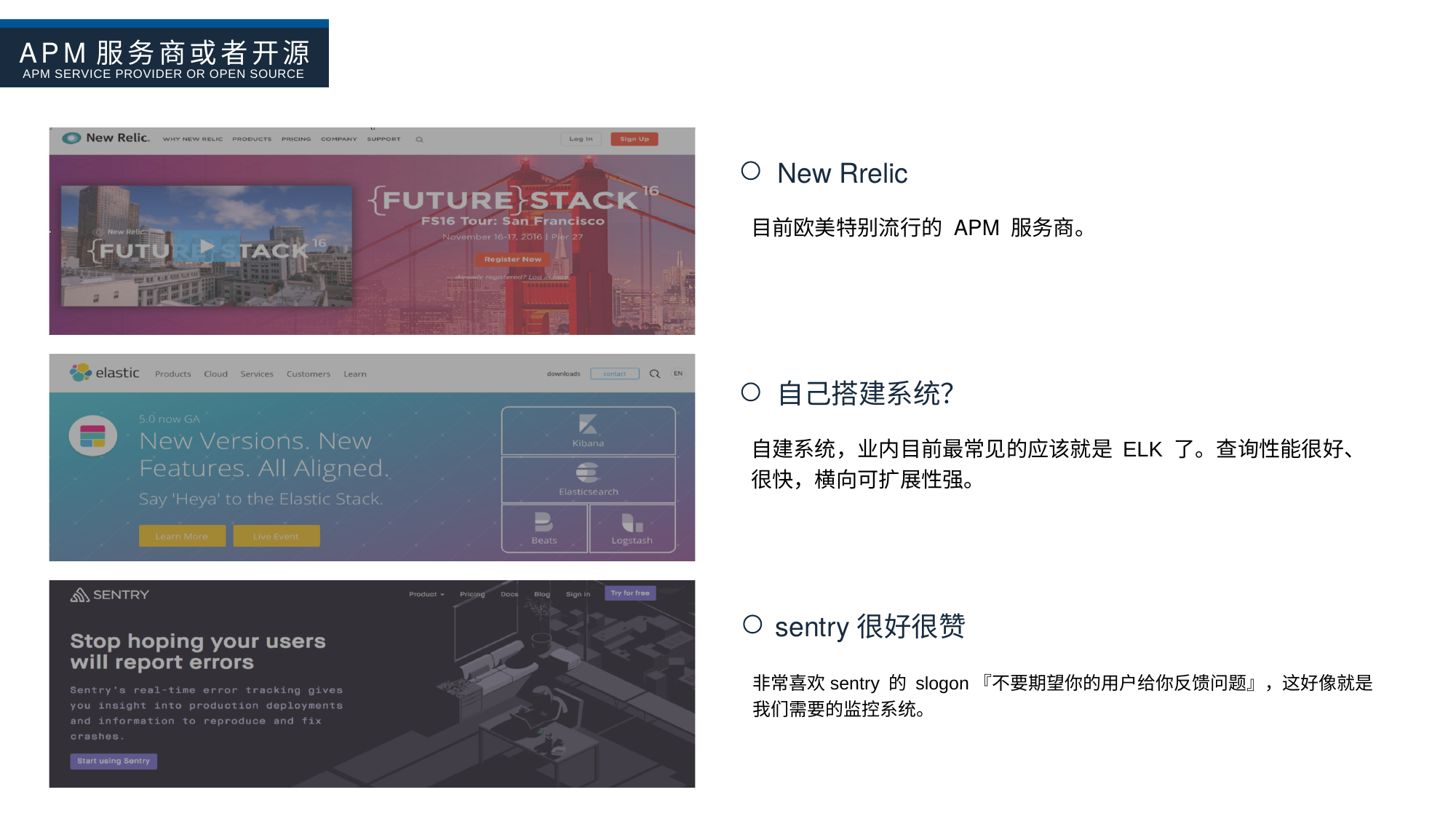

APM服务商或者开源
APM service provider or open source

New Rrelic

目前欧美特别流行的 APM 服务商。

自己搭建系统？

自建系统，业内目前最常见的应该就是 ELK 了。查询性能很好、很快，横向可扩展性强。

sentry很好很赞

非常喜欢sentry 的 slogon『不要期望你的用户给你反馈问题』，这好像就是我们需要的监控系统。